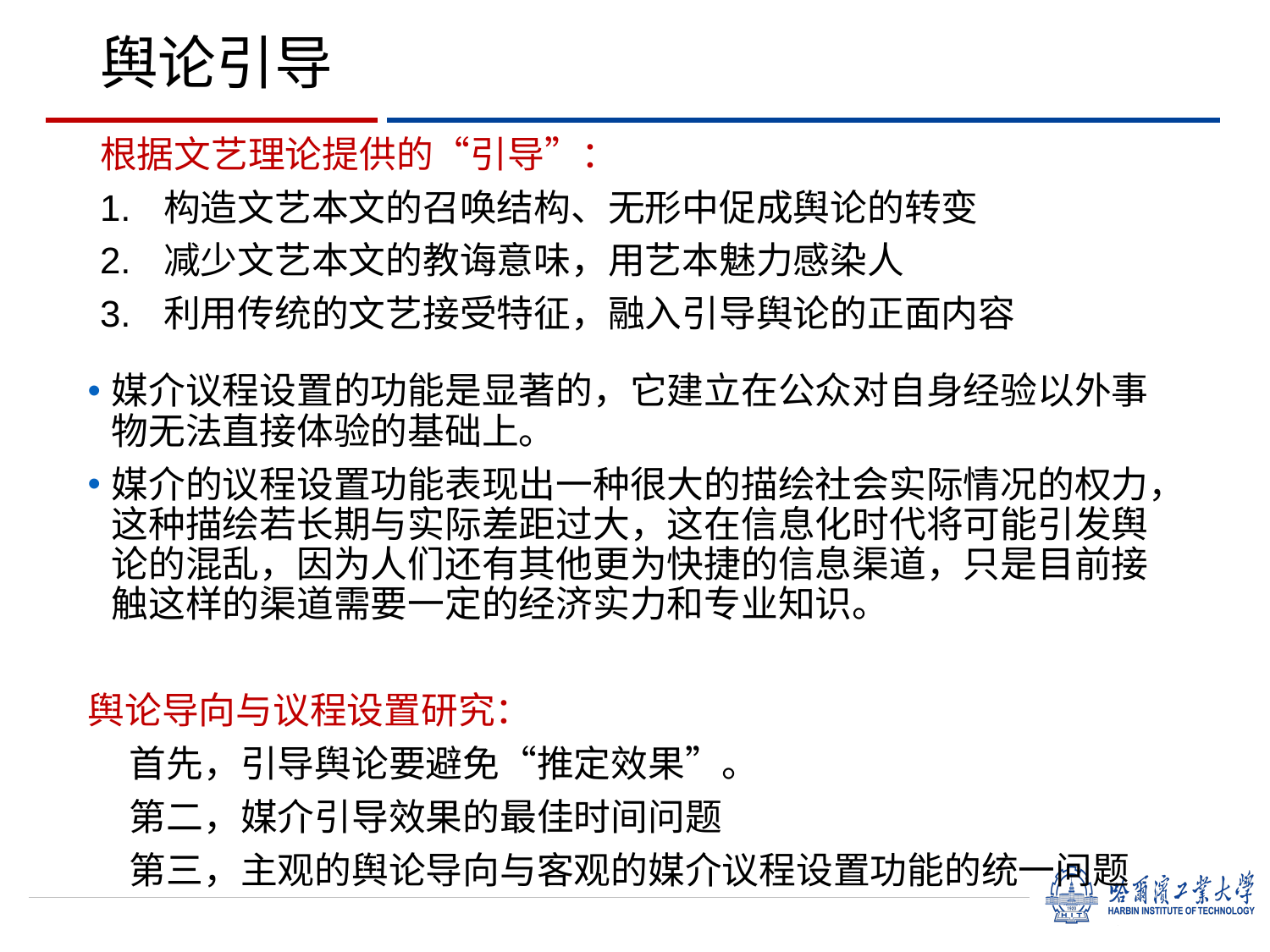

# 舆论引导
根据文艺理论提供的“引导”：
构造文艺本文的召唤结构、无形中促成舆论的转变
减少文艺本文的教诲意味，用艺本魅力感染人
利用传统的文艺接受特征，融入引导舆论的正面内容
媒介议程设置的功能是显著的，它建立在公众对自身经验以外事物无法直接体验的基础上。
媒介的议程设置功能表现出一种很大的描绘社会实际情况的权力，这种描绘若长期与实际差距过大，这在信息化时代将可能引发舆论的混乱，因为人们还有其他更为快捷的信息渠道，只是目前接触这样的渠道需要一定的经济实力和专业知识。

舆论导向与议程设置研究：
    首先，引导舆论要避免“推定效果”。
    第二，媒介引导效果的最佳时间问题
    第三，主观的舆论导向与客观的媒介议程设置功能的统一问题